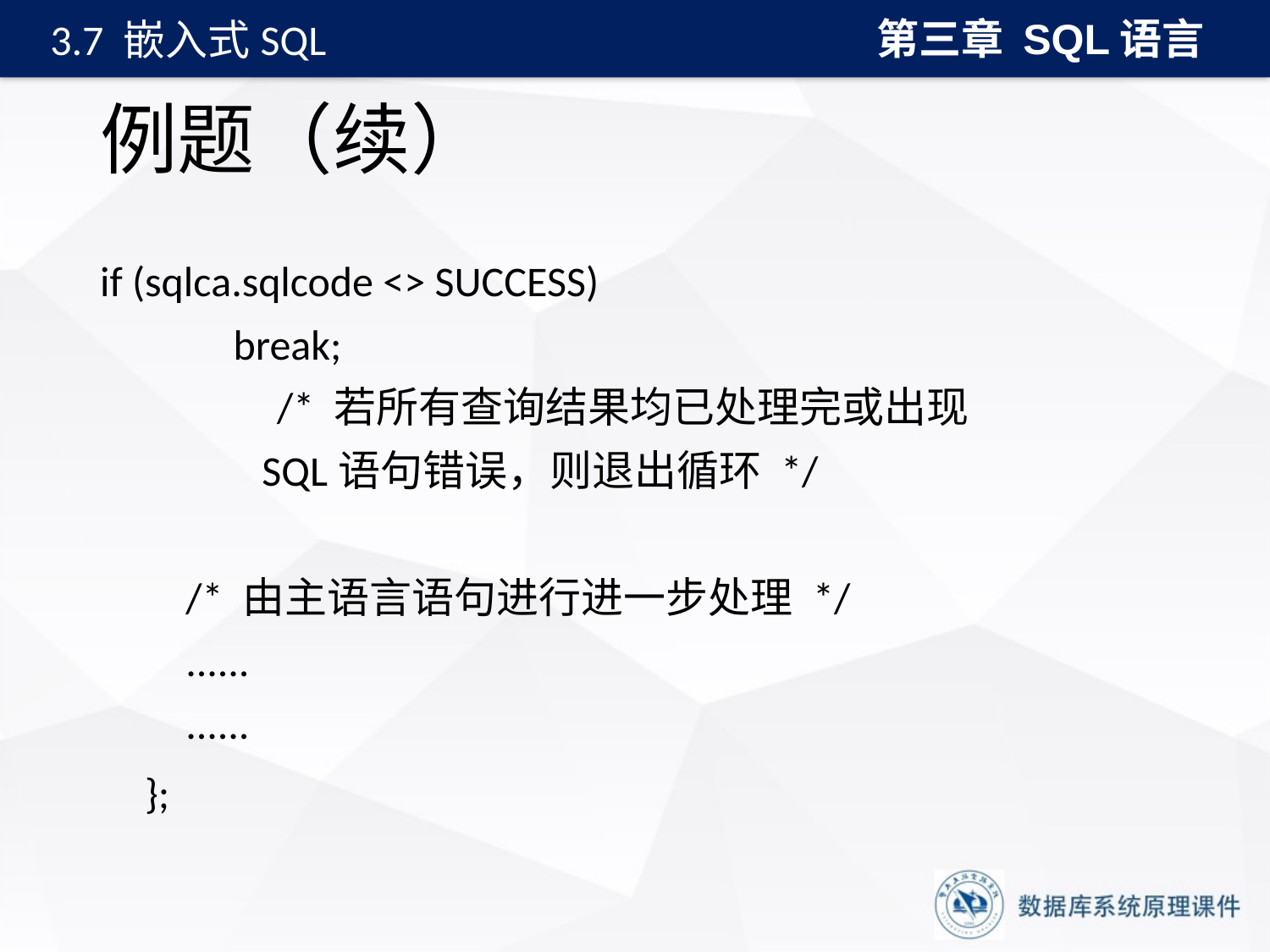

第三章 SQL语言
3.7 嵌入式SQL
# 例题（续）
if (sqlca.sqlcode <> SUCCESS)
              break;
     　       /* 若所有查询结果均已处理完或出现
                 SQL语句错误，则退出循环 */

         /* 由主语言语句进行进一步处理 */
         ......
         ......
    };